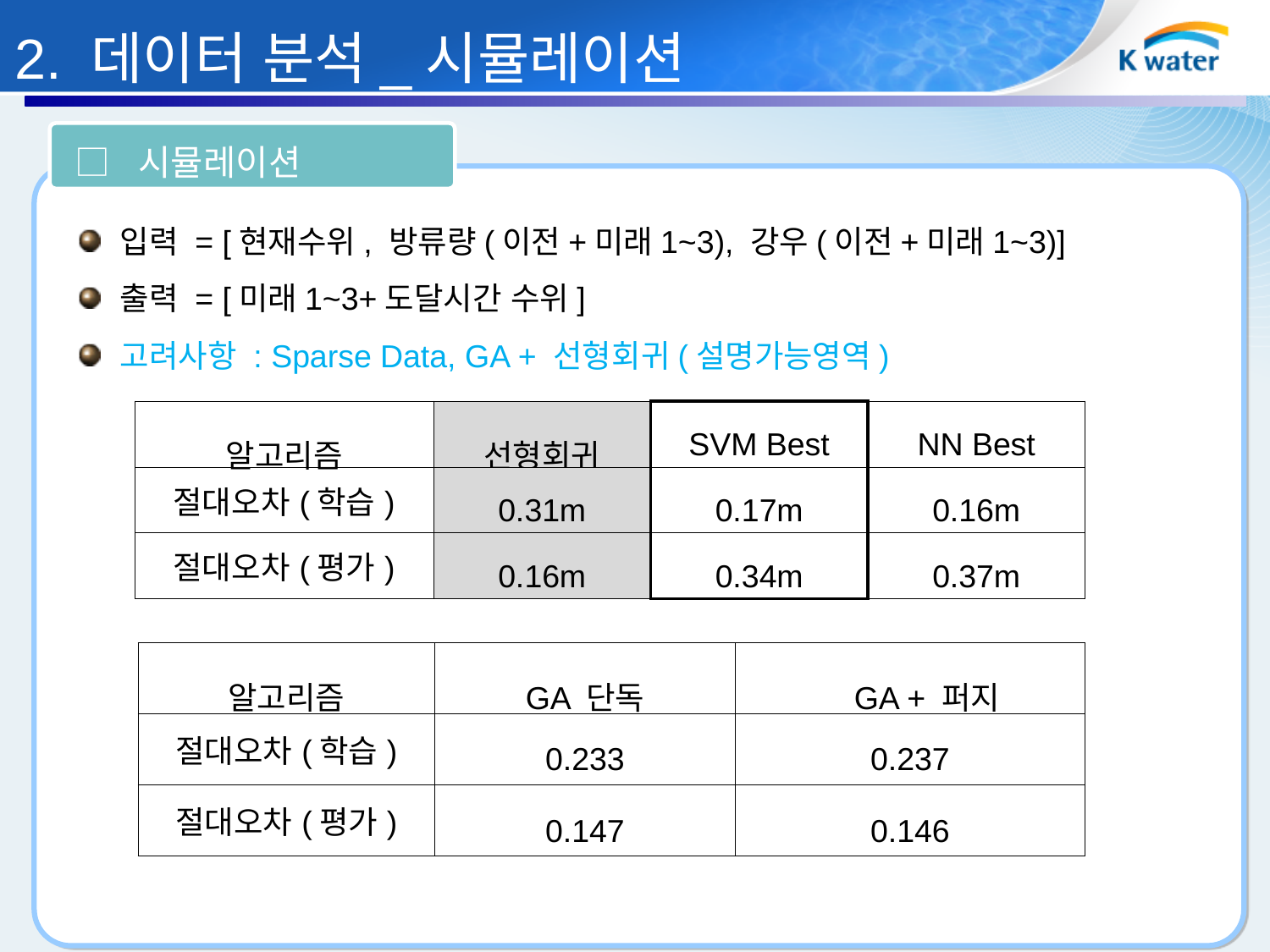

2. 데이터 분석_시뮬레이션

    □  시뮬레이션

 입력 = [현재수위, 방류량(이전+미래1~3), 강우(이전+미래1~3)]
 출력 = [미래1~3+도달시간 수위]
 고려사항 : Sparse Data, GA + 선형회귀(설명가능영역)
| 알고리즘 | 선형회귀 | SVM Best | NN Best |
| --- | --- | --- | --- |
| 절대오차(학습) | 0.31m | 0.17m | 0.16m |
| 절대오차(평가) | 0.16m | 0.34m | 0.37m |
| 알고리즘 | GA 단독 | GA + 퍼지 |
| --- | --- | --- |
| 절대오차(학습) | 0.233 | 0.237 |
| 절대오차(평가) | 0.147 | 0.146 |